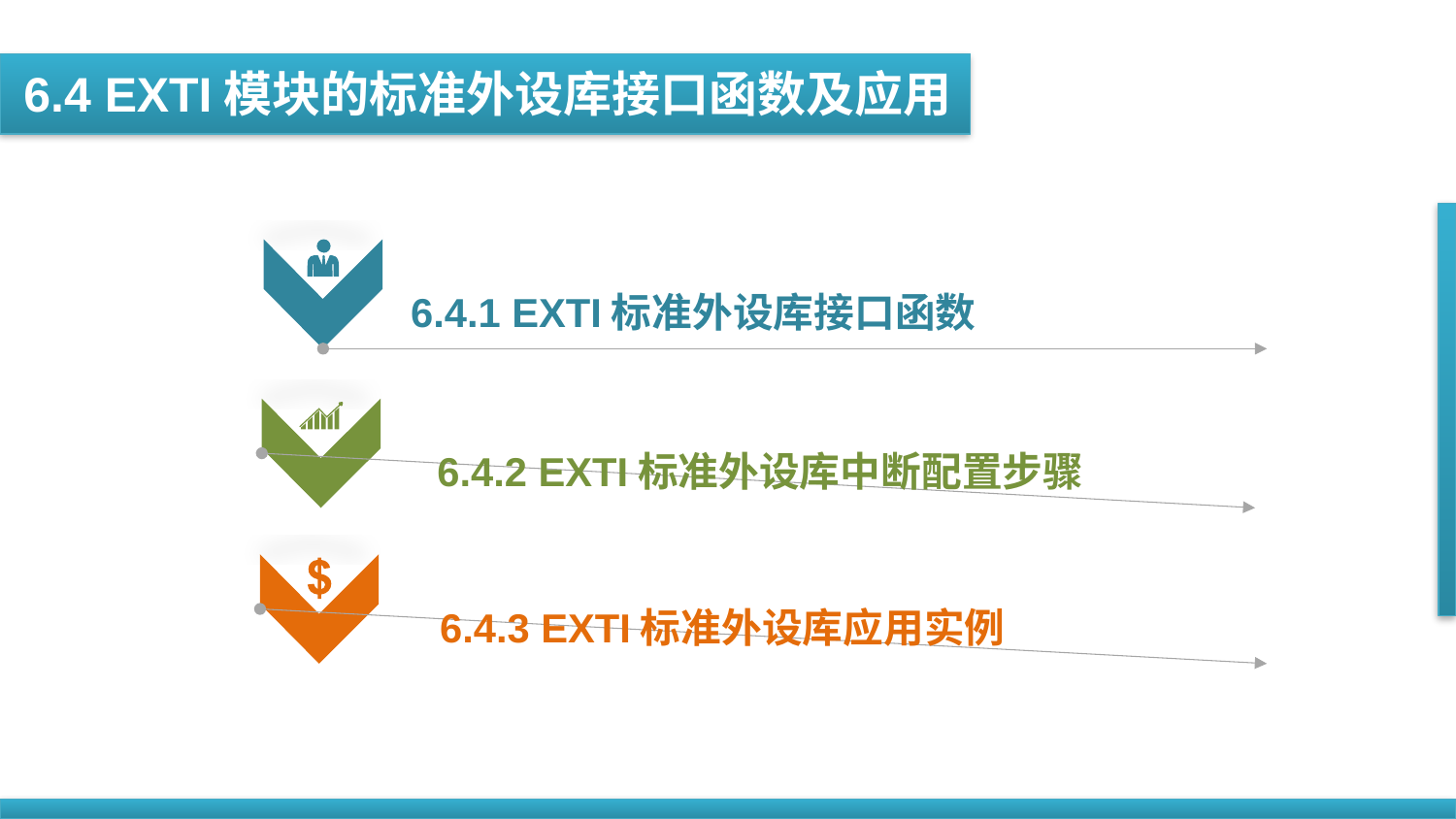

6.4 EXTI模块的标准外设库接口函数及应用

6.4.1 EXTI标准外设库接口函数

6.4.2 EXTI标准外设库中断配置步骤

6.4.3 EXTI标准外设库应用实例